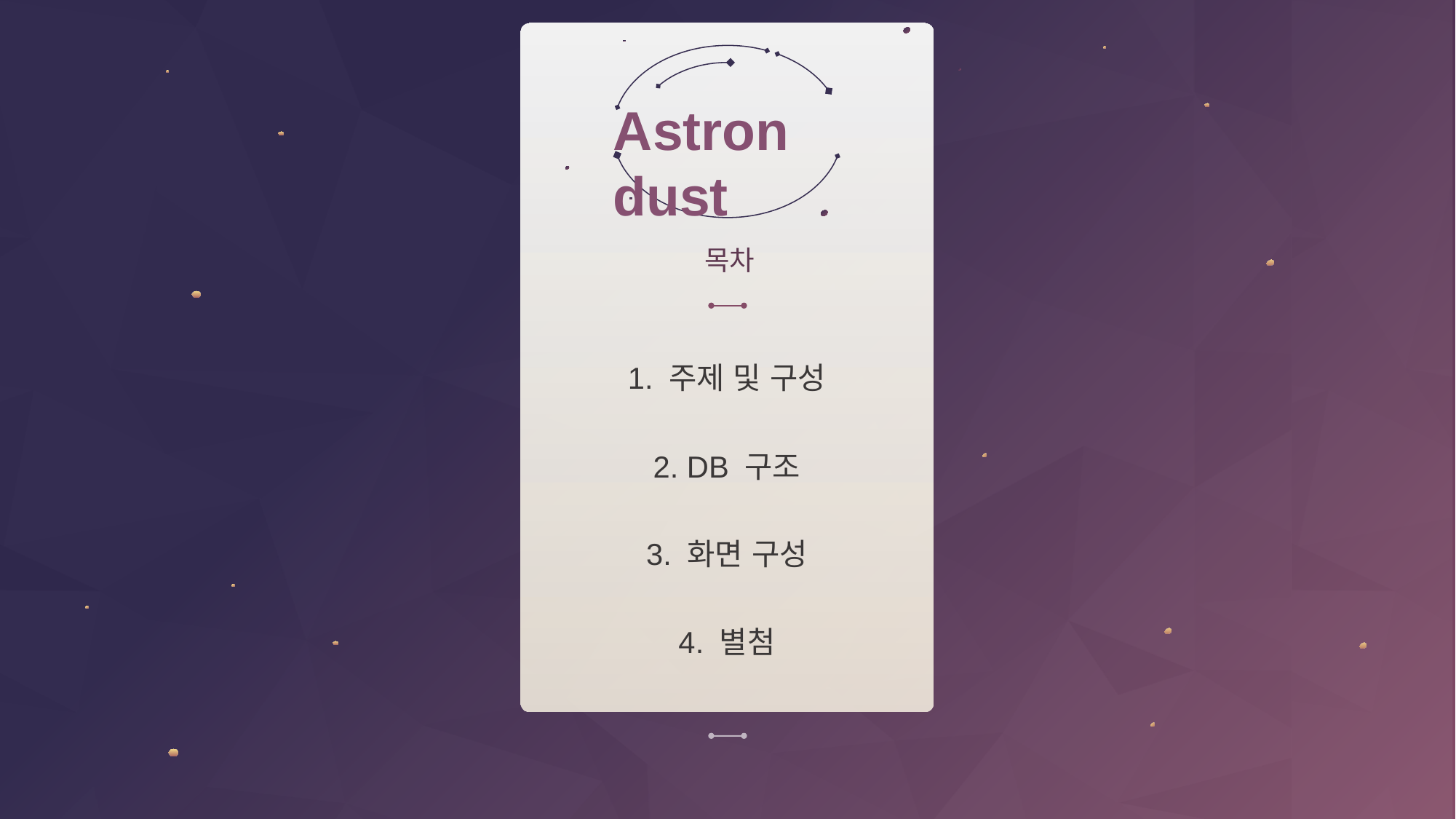

Astron  dust
목차
1. 주제 및 구성
2. DB 구조
3. 화면 구성
4. 별첨